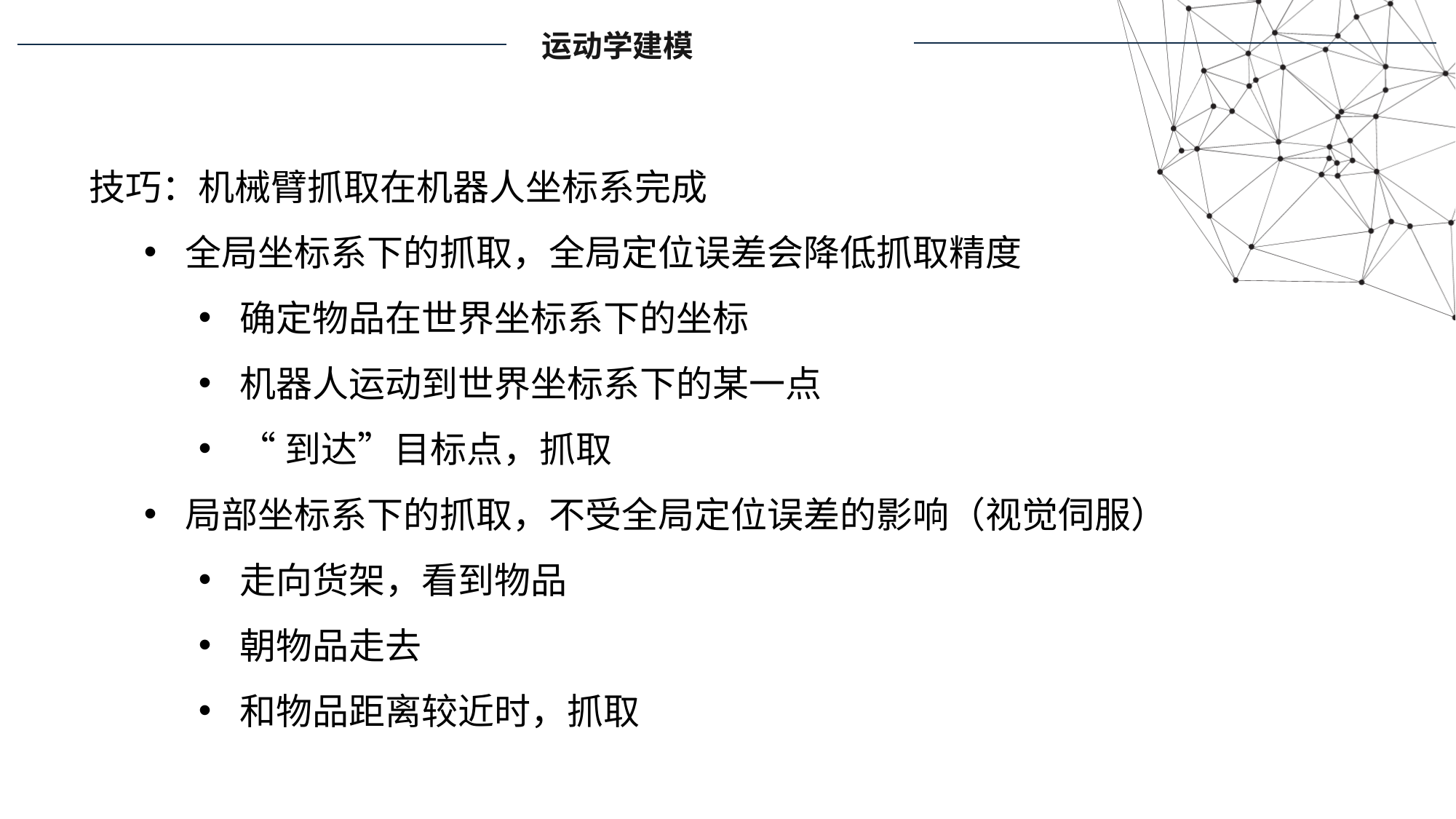

运动学建模
技巧：机械臂抓取在机器人坐标系完成
全局坐标系下的抓取，全局定位误差会降低抓取精度
确定物品在世界坐标系下的坐标
机器人运动到世界坐标系下的某一点
“到达”目标点，抓取
局部坐标系下的抓取，不受全局定位误差的影响（视觉伺服）
走向货架，看到物品
朝物品走去
和物品距离较近时，抓取